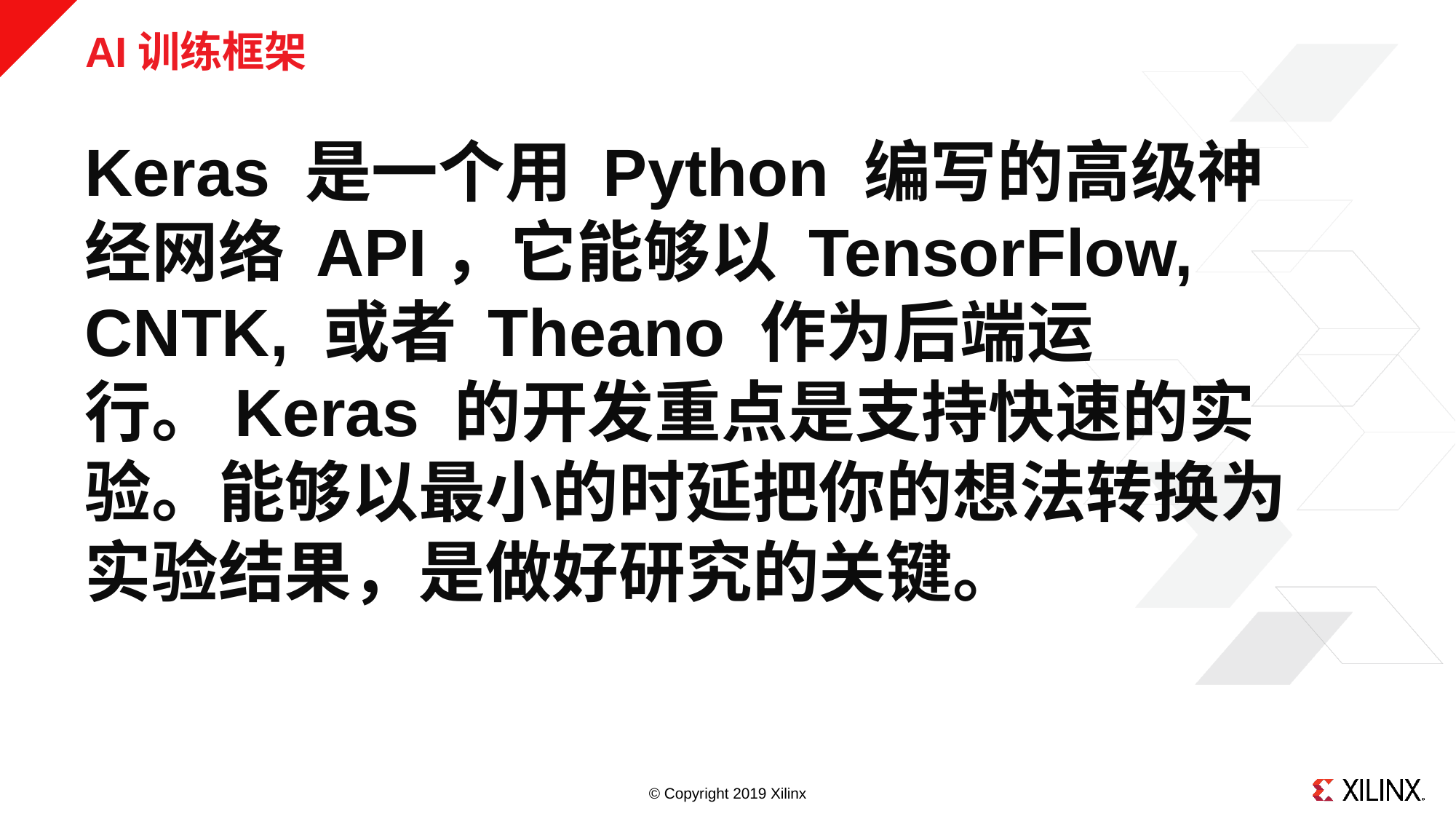

# AI训练框架
Keras 是一个用 Python 编写的高级神经网络 API，它能够以 TensorFlow, CNTK, 或者 Theano 作为后端运行。Keras 的开发重点是支持快速的实验。能够以最小的时延把你的想法转换为实验结果，是做好研究的关键。